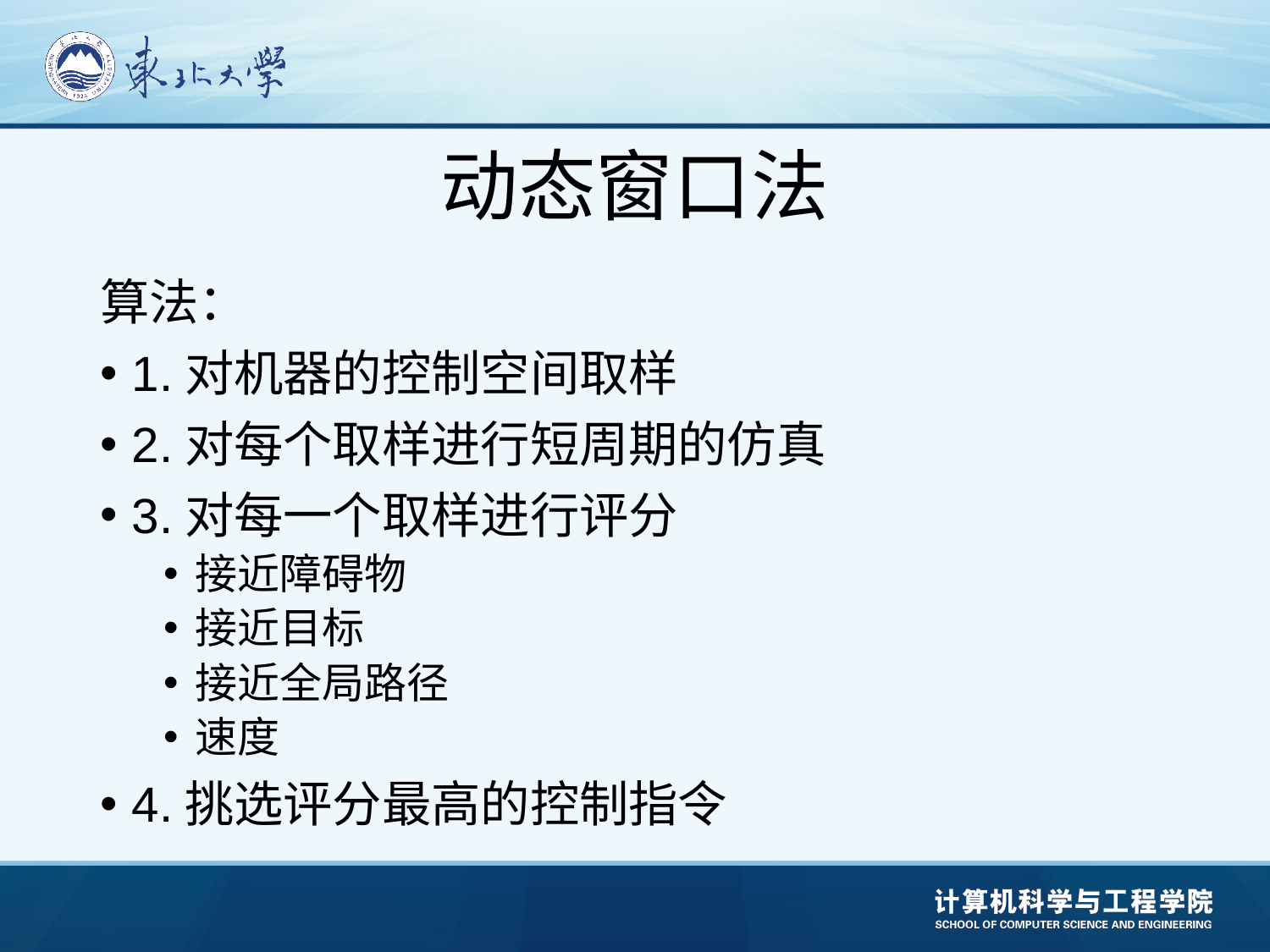

# 动态窗口法
算法：
1.对机器的控制空间取样
2.对每个取样进行短周期的仿真
3.对每一个取样进行评分
接近障碍物
接近目标
接近全局路径
速度
4.挑选评分最高的控制指令